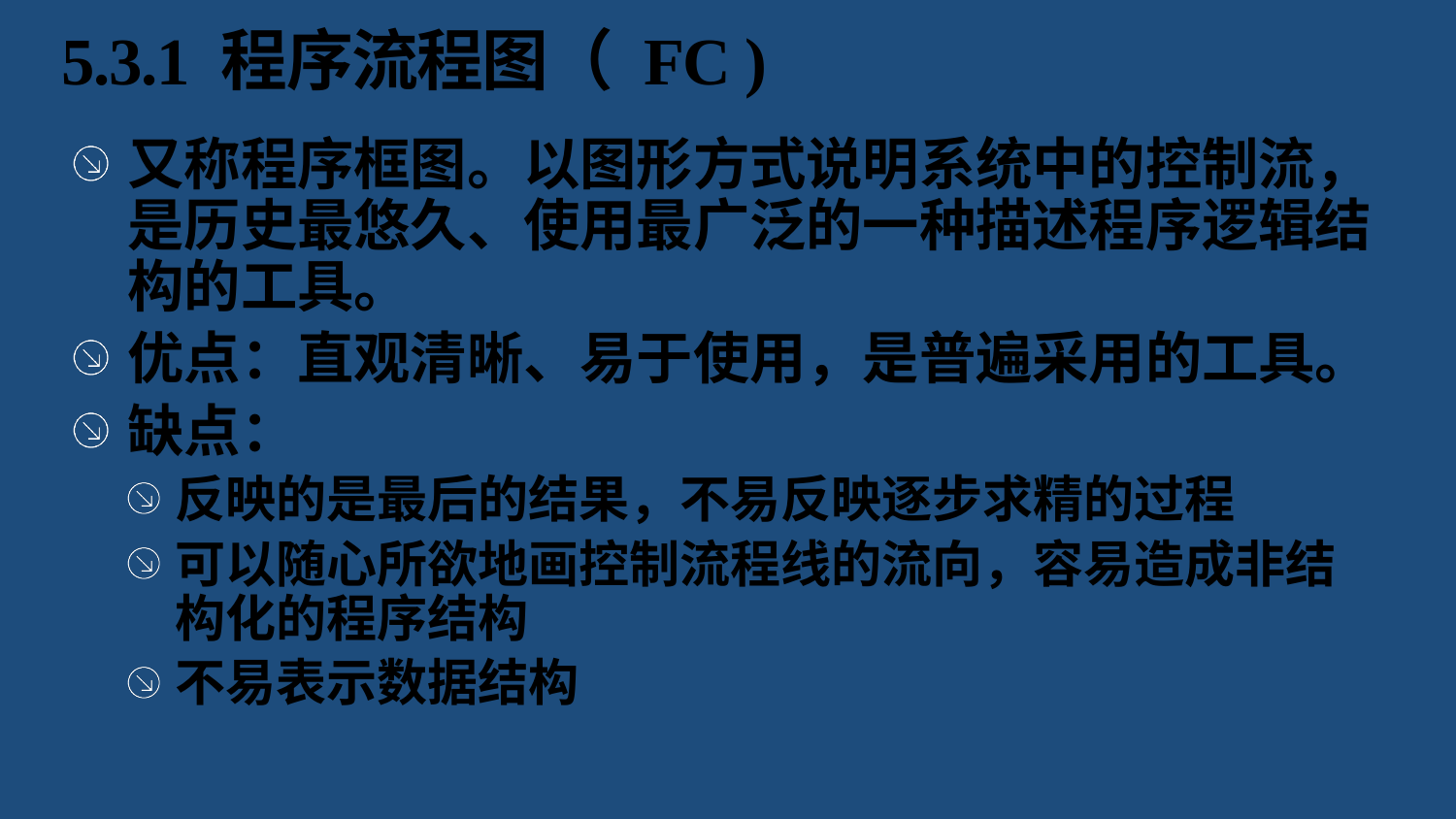

# 5.3.1 程序流程图（ FC )
又称程序框图。以图形方式说明系统中的控制流，是历史最悠久、使用最广泛的一种描述程序逻辑结构的工具。
优点：直观清晰、易于使用，是普遍采用的工具。
缺点：
反映的是最后的结果，不易反映逐步求精的过程
可以随心所欲地画控制流程线的流向，容易造成非结构化的程序结构
不易表示数据结构